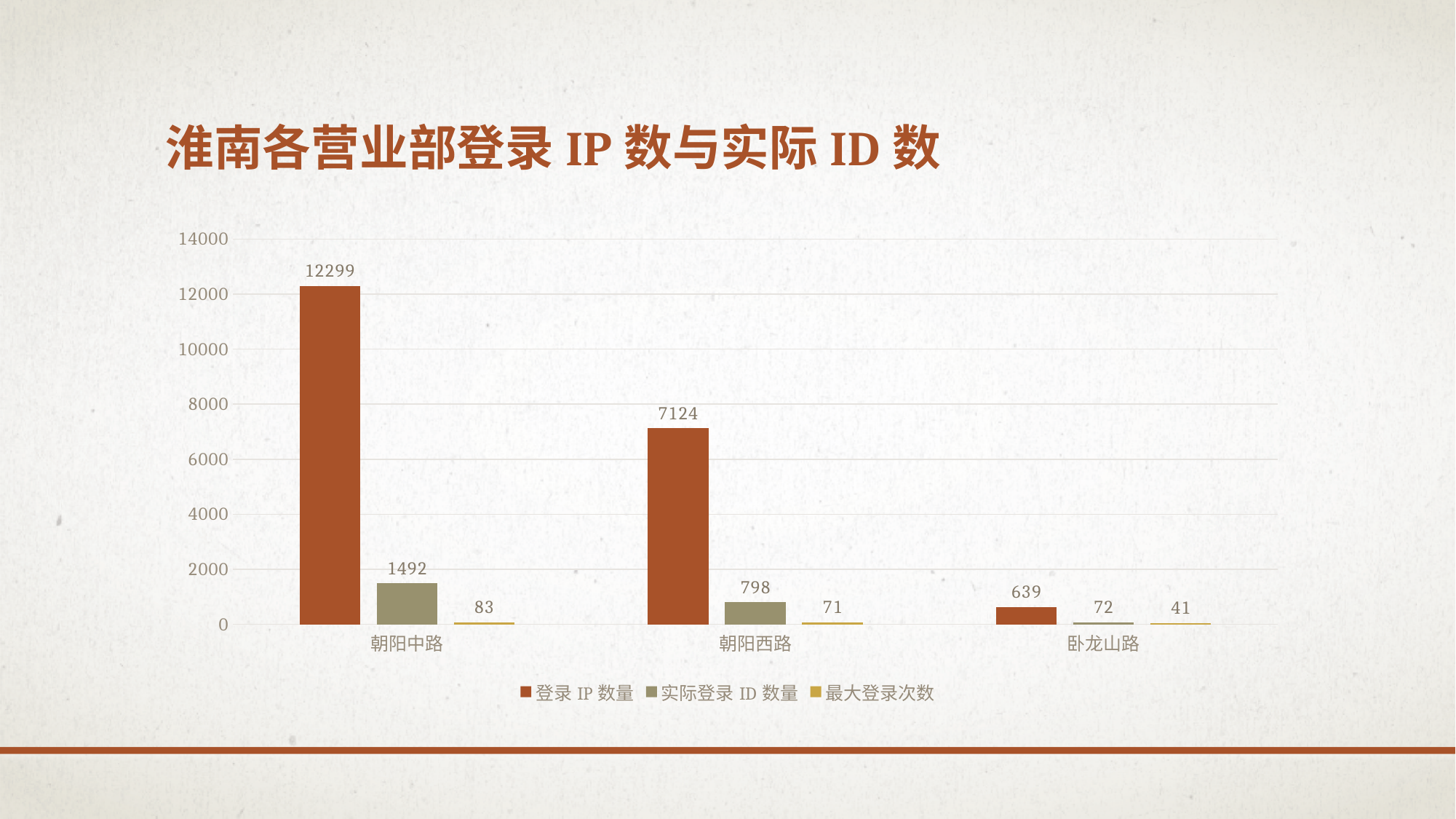

# 淮南各营业部登录IP数与实际ID数

### Chart

| Category | 登录IP数量 | 实际登录ID数量 | 最大登录次数 |
|---|---|---|---|
| 朝阳中路 | 12299.0 | 1492.0 | 83.0 |
| 朝阳西路 | 7124.0 | 798.0 | 71.0 |
| 卧龙山路 | 639.0 | 72.0 | 41.0 |